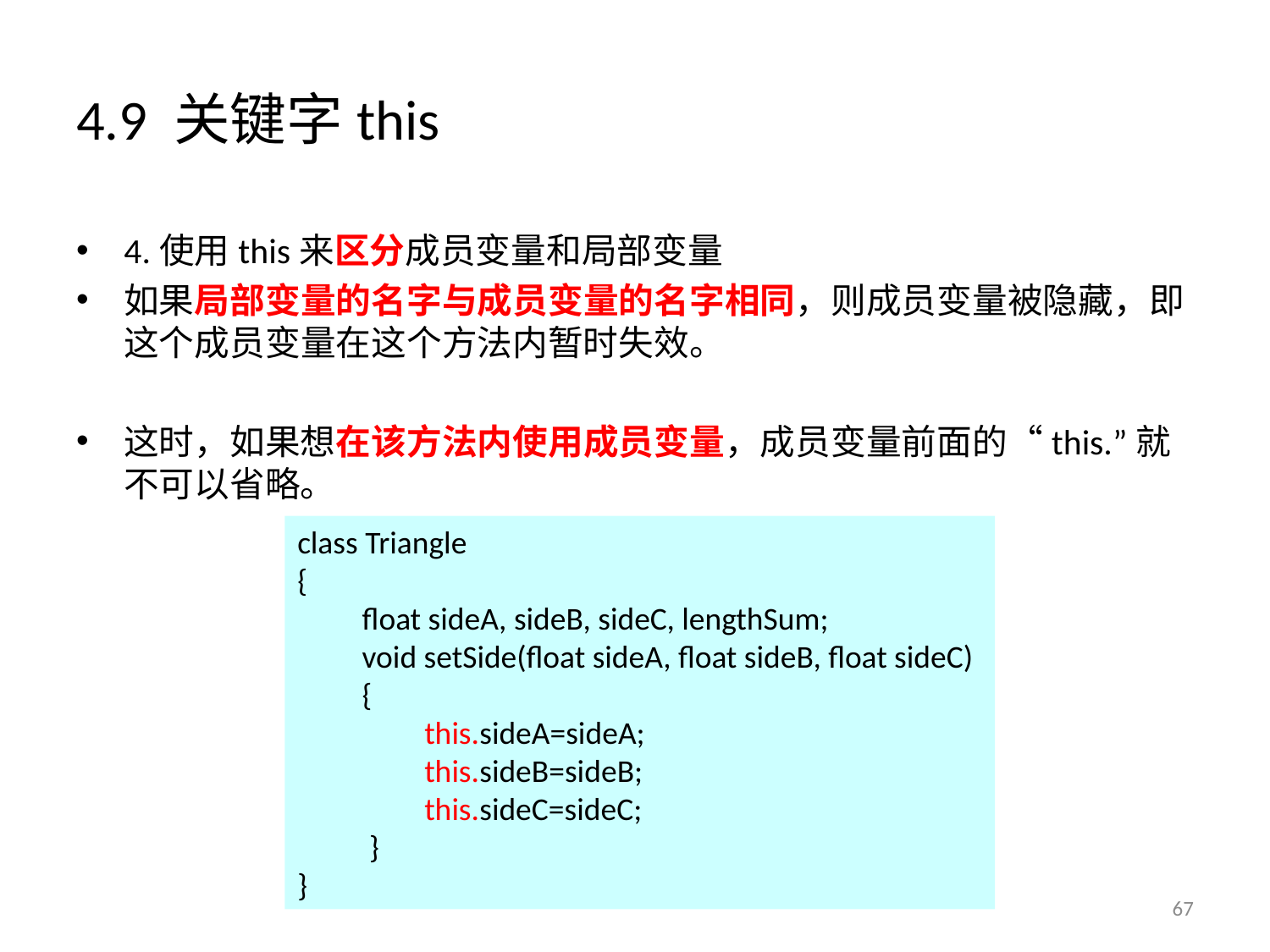

# 4.9 关键字this
4.使用this来区分成员变量和局部变量
如果局部变量的名字与成员变量的名字相同，则成员变量被隐藏，即这个成员变量在这个方法内暂时失效。

这时，如果想在该方法内使用成员变量，成员变量前面的“this.”就不可以省略。
class Triangle
{
         float sideA, sideB, sideC, lengthSum;
         void setSide(float sideA, float sideB, float sideC)
         {
	this.sideA=sideA;
	this.sideB=sideB;
	this.sideC=sideC;
          }
}
67